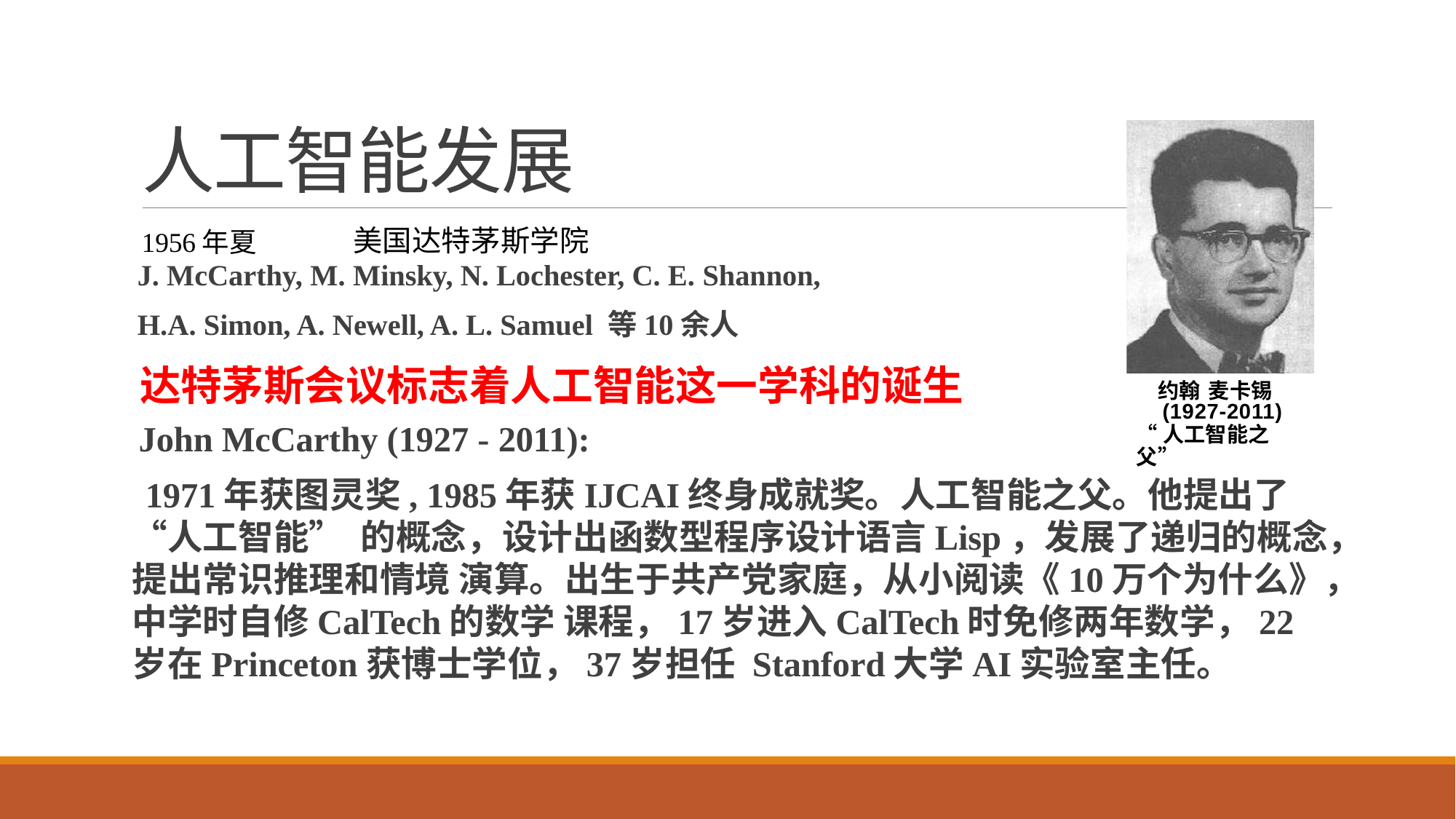

# 人工智能发展

约翰 麦卡锡
(1927-2011)
“人工智能之父”
1956年夏	美国达特茅斯学院
J. McCarthy, M. Minsky, N. Lochester, C. E. Shannon,
H.A. Simon, A. Newell, A. L. Samuel 等10余人
达特茅斯会议标志着人工智能这一学科的诞生
John McCarthy (1927 - 2011):
1971年获图灵奖, 1985年获IJCAI终身成就奖。人工智能之父。他提出了“人工智能”  的概念，设计出函数型程序设计语言Lisp，发展了递归的概念，提出常识推理和情境 演算。出生于共产党家庭，从小阅读《10万个为什么》，中学时自修CalTech的数学 课程，17岁进入CalTech时免修两年数学，22岁在Princeton获博士学位，37岁担任 Stanford大学AI实验室主任。